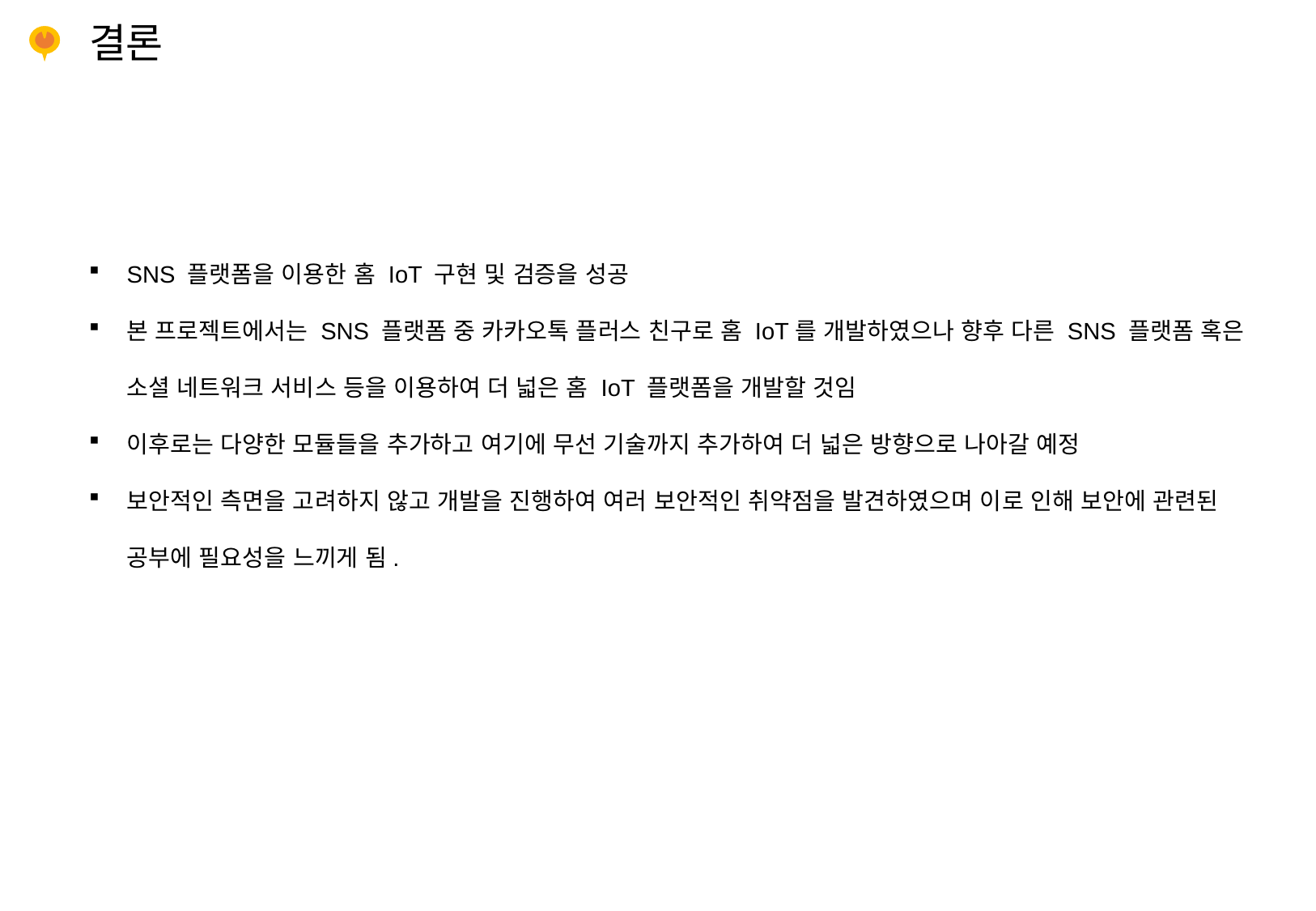

# 결론
SNS 플랫폼을 이용한 홈 IoT 구현 및 검증을 성공
본 프로젝트에서는 SNS 플랫폼 중 카카오톡 플러스 친구로 홈 IoT를 개발하였으나 향후 다른 SNS 플랫폼 혹은 소셜 네트워크 서비스 등을 이용하여 더 넓은 홈 IoT 플랫폼을 개발할 것임
이후로는 다양한 모듈들을 추가하고 여기에 무선 기술까지 추가하여 더 넓은 방향으로 나아갈 예정
보안적인 측면을 고려하지 않고 개발을 진행하여 여러 보안적인 취약점을 발견하였으며 이로 인해 보안에 관련된 공부에 필요성을 느끼게 됨.